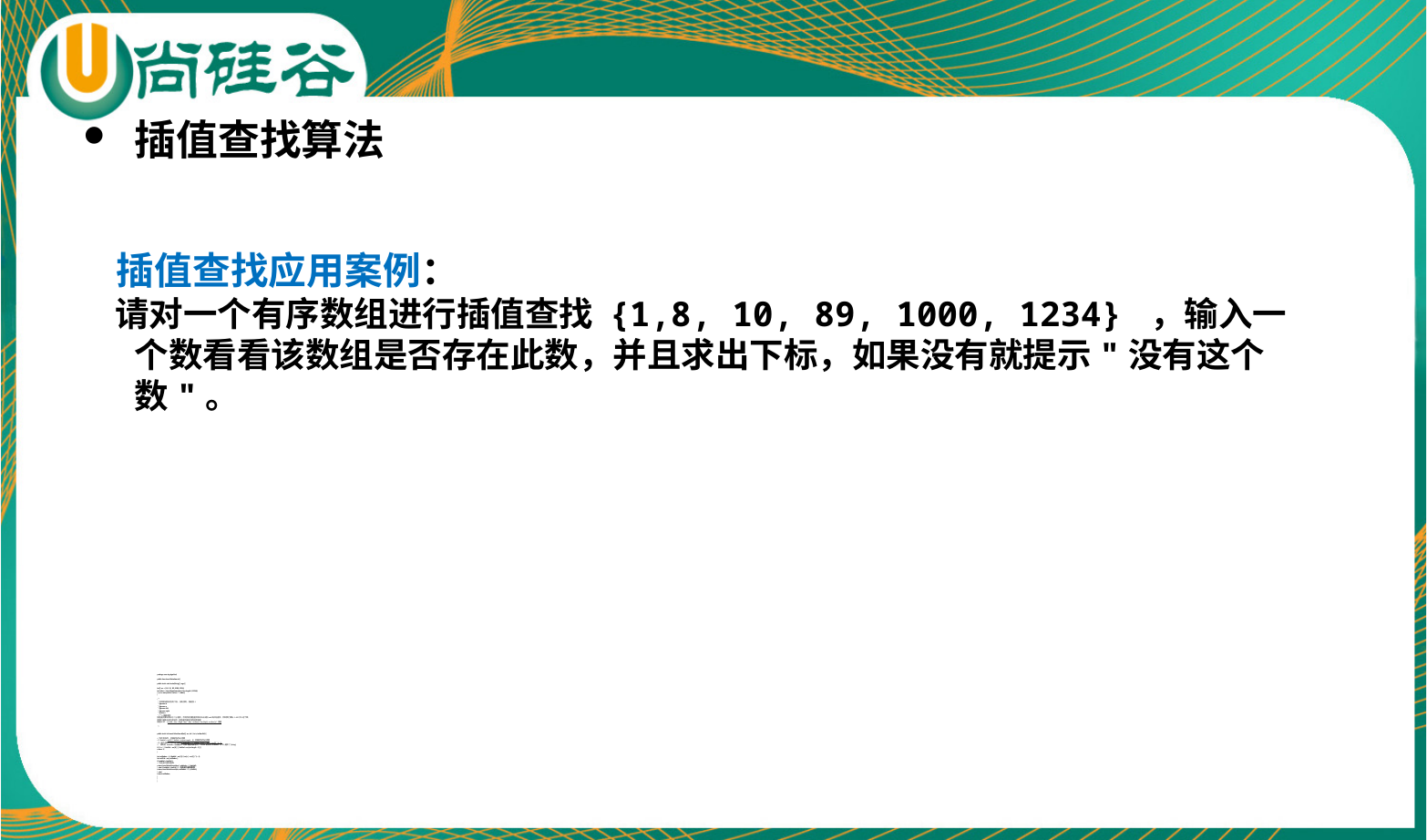

插值查找算法

   插值查找应用案例：
   请对一个有序数组进行插值查找 {1,8, 10, 89, 1000, 1234} ，输入一个数看看该数组是否存在此数，并且求出下标，如果没有就提示"没有这个数"。

package com.atguigu.find;

public class InsertValueSearch {

public static void main(String[] args) {

int[] arr = {1,8, 10,  89 ,1000, 1234};
int index = insertValueSearch(arr,0,arr.length-1,12340);
System.out.println("index=" + index);
}

/**
 * 找到就返回对应的下标，没有找到，就返回-1
 * @param a
 * @param x
 * @param left
 * @param right
 * @return
 * /**3.插值查找
插值查找算法类似于二分查找，不同的是插值查找每次从自适应mid处开始查找，例如我们要从1~100找5这个数，
那我们就会从前边开始找，插值查找就是应用这种原理
插值公式： int mid = low + (high - low) * (key - arr[low]) / (arr[high] - arr[low]);//插值

 */

public static int insertValueSearch(int[] arr, int l, int r, int findVal) {

// 找不到条件, 后面的条件必须要
//1. findVal < arr[0] || findVal > arr[arr.length - 1]) 后面的条件必须要
//2. 因为 按照 没有的话 按照int midIndex = l + (findVal - arr[l]) / (arr[r] - arr[l]) * (r - l);
//   得到的 minIndex 可能越界。比如 要查的数很大，12340就得到 midIndex 为 50,越界了[debug]
if (l > r ||  findVal < arr[0] || findVal > arr[arr.length - 1] ) {
return -1;
}

int midIndex = l + (findVal - arr[l]) / (arr[r] - arr[l]) * (r - l);
int midVal = arr[midIndex];
if (midVal > findVal) {
// 向左进行递归查找
return insertValueSearch(arr, l, midIndex - 1, findVal);
} else if (midVal < findVal) { // 向右进行递归查找
return insertValueSearch(arr, midIndex + 1, r, findVal);
} else {
return midIndex;
}
}
}